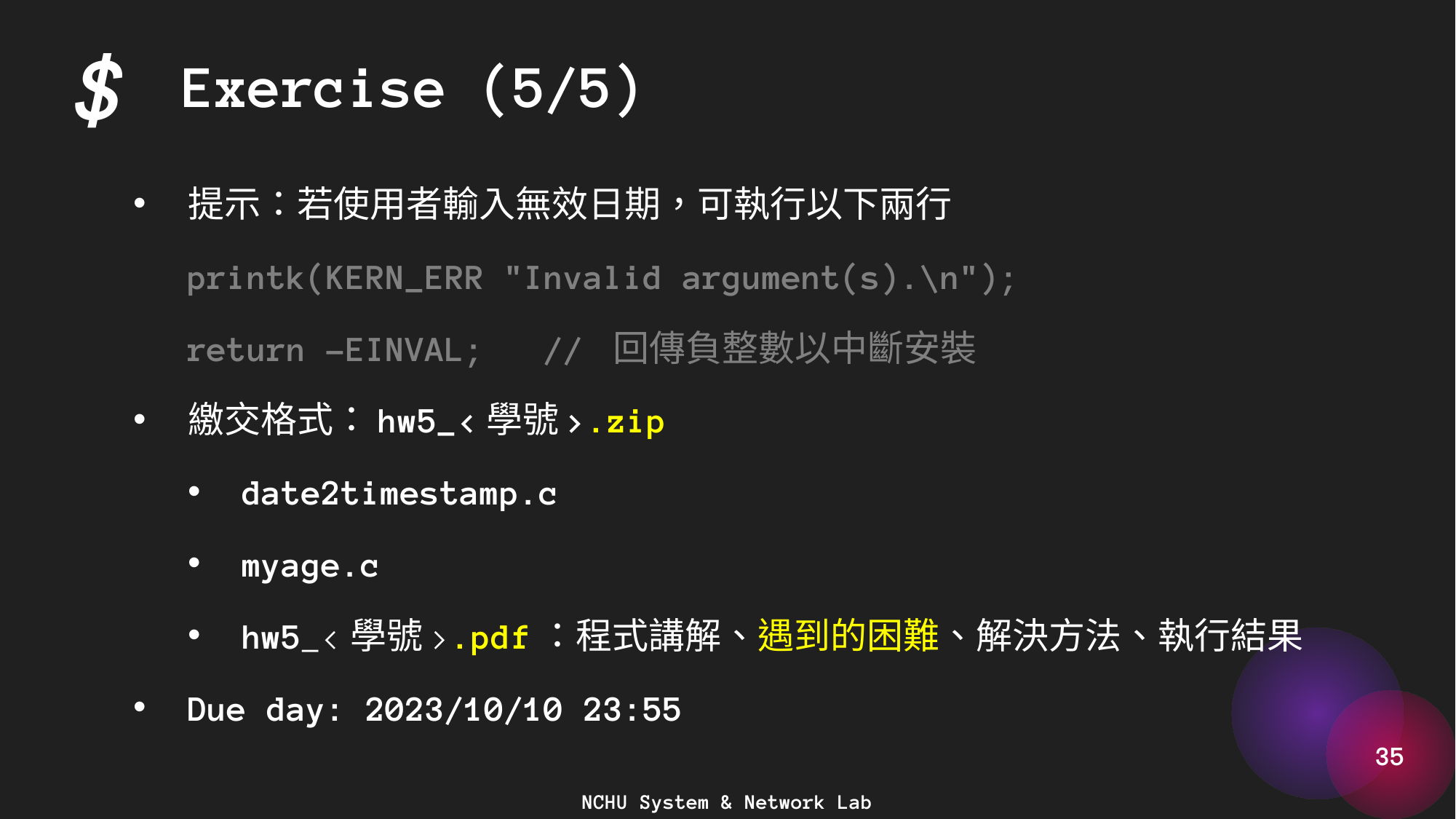

$
Exercise (5/5)
提示：若使用者輸入無效日期，可執行以下兩行
printk(KERN_ERR "Invalid argument(s).\n");
return –EINVAL;   // 回傳負整數以中斷安裝
繳交格式：hw5_<學號>.zip
date2timestamp.c
myage.c
hw5_<學號>.pdf：程式講解、遇到的困難、解決方法、執行結果
Due day: 2023/10/10 23:55

35
NCHU System & Network Lab